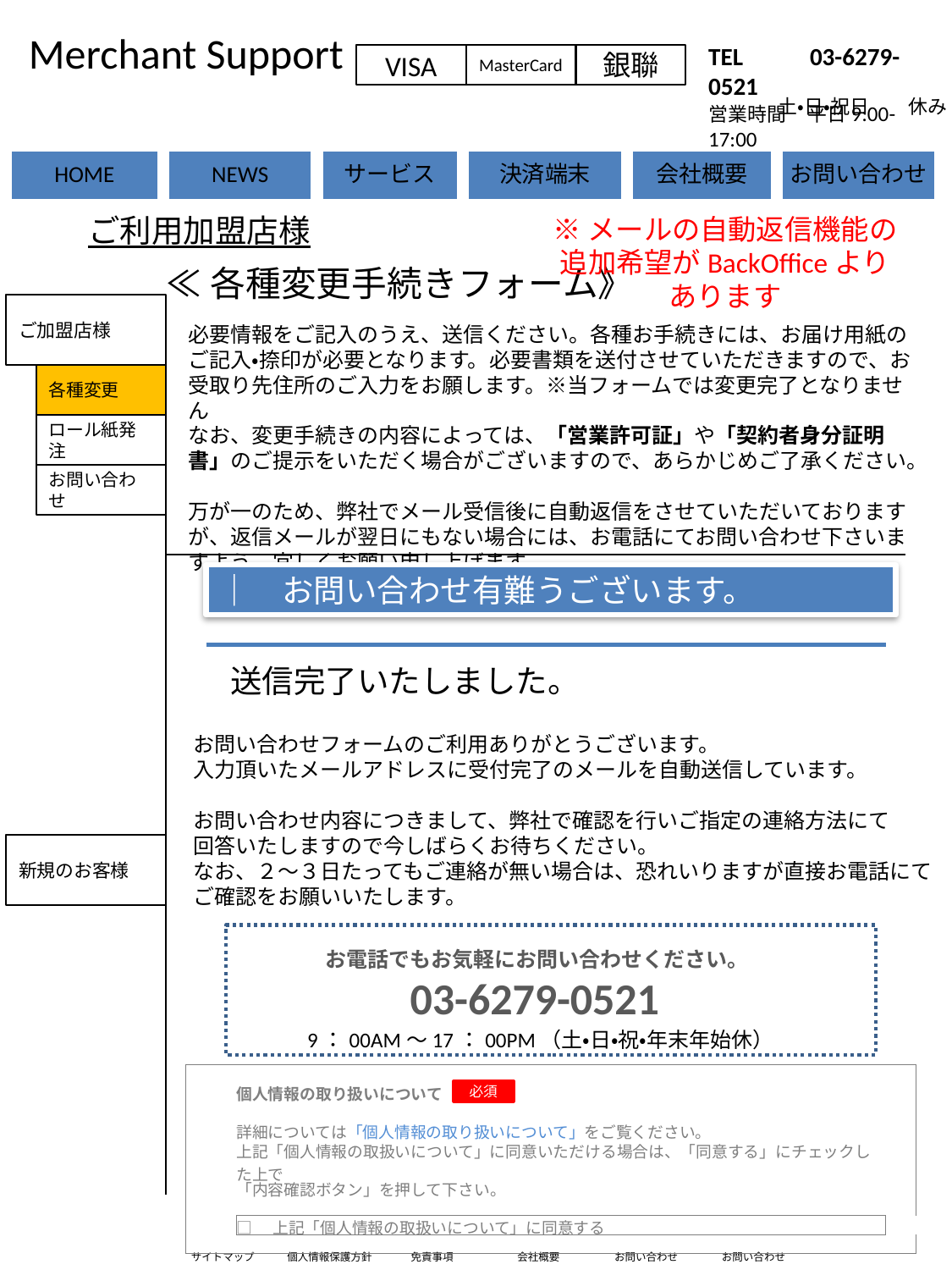

Merchant Support
お問い合わせ画面
TEL 　　03-6279-0521
営業時間　平日9:00-17:00

VISA
MasterCard
銀聯
土・日・祝日　　休み
HOME
NEWS
サービス
決済端末
会社概要
お問い合わせ
ご利用加盟店様
※メールの自動返信機能の
追加希望がBackOfficeより
あります
≪各種変更手続きフォーム》
ご加盟店様
必要情報をご記入のうえ、送信ください。各種お手続きには、お届け用紙のご記入・捺印が必要となります。必要書類を送付させていただきますので、お受取り先住所のご入力をお願します。※当フォームでは変更完了となりません
なお、変更手続きの内容によっては、「営業許可証」や「契約者身分証明書」のご提示をいただく場合がございますので、あらかじめご了承ください。

万が一のため、弊社でメール受信後に自動返信をさせていただいておりますが、返信メールが翌日にもない場合には、お電話にてお問い合わせ下さいますよう、宜しくお願い申し上げます。
各種変更
ロール紙発注
お問い合わせ
｜　お問い合わせ有難うございます。
送信完了いたしました。
お問い合わせフォームのご利用ありがとうございます。
入力頂いたメールアドレスに受付完了のメールを自動送信しています。

お問い合わせ内容につきまして、弊社で確認を行いご指定の連絡方法にて
回答いたしますので今しばらくお待ちください。
なお、２～３日たってもご連絡が無い場合は、恐れいりますが直接お電話にて
ご確認をお願いいたします。

新規のお客様

お電話でもお気軽にお問い合わせください。
03-6279-0521
9：00AM～17：00PM（土・日・祝・年末年始休）
|  |  |  |  |  |  |
| --- | --- | --- | --- | --- | --- |
|  | 個人情報の取り扱いについて |  |  |  |  |
|  |  |  |  |  |  |
|  | 詳細については「個人情報の取り扱いについて」をご覧ください。 |  |  |  |  |
|  | 上記「個人情報の取扱いについて」に同意いただける場合は、「同意する」にチェックした上で |  |  |  |  |
|  | 「内容確認ボタン」を押して下さい。 |  |  |  |  |
|  |  |  |  |  |  |
|  | □　上記「個人情報の取扱いについて」に同意する |  |  |  |  |
|  |  |  |  |  |  |
必須
サイトマップ
個人情報保護方針
免責事項
会社概要
お問い合わせ
お問い合わせ